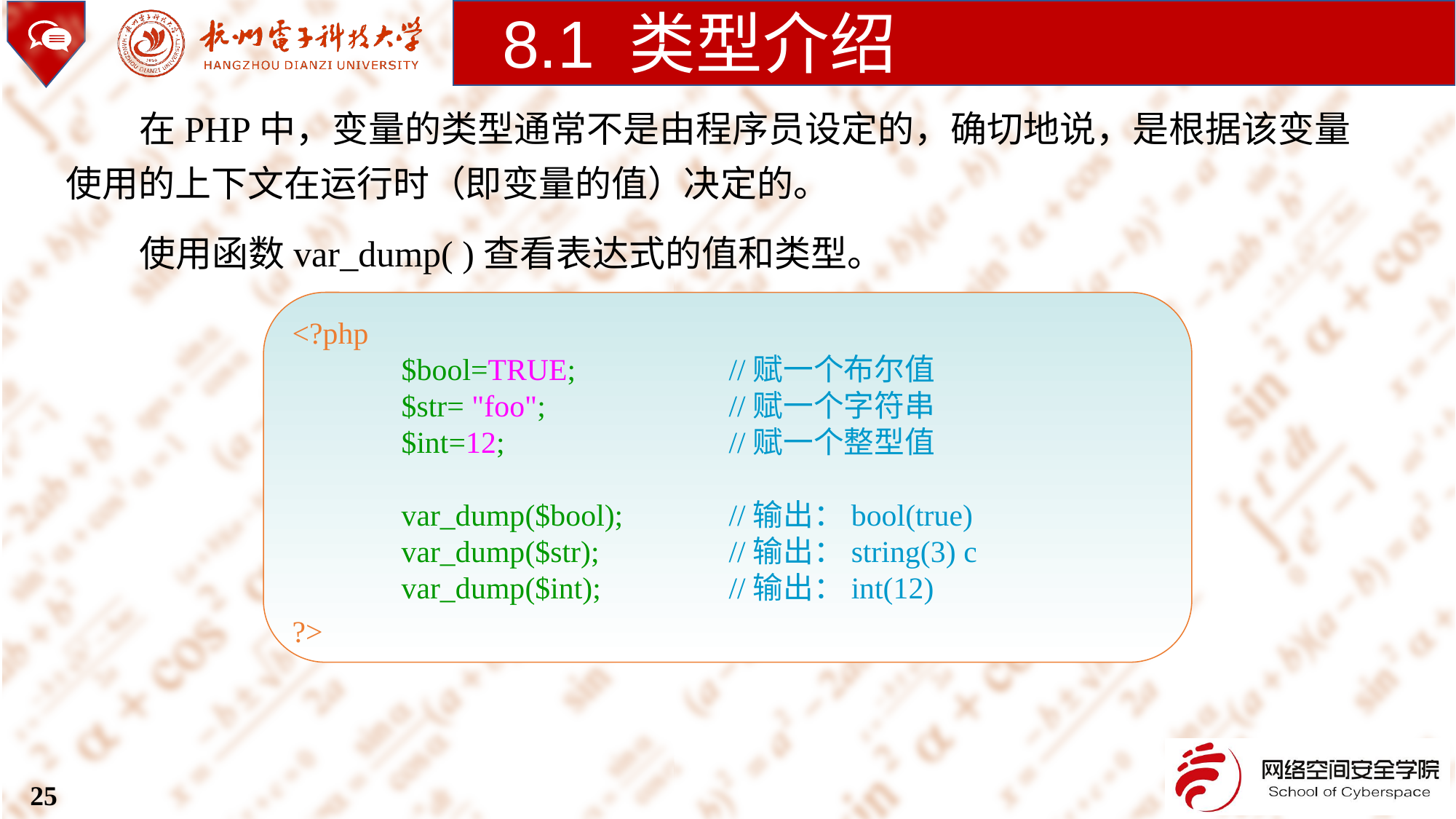

8.1 类型介绍
在PHP中，变量的类型通常不是由程序员设定的，确切地说，是根据该变量使用的上下文在运行时（即变量的值）决定的。
使用函数var_dump( )查看表达式的值和类型。
<?php
	$bool=TRUE;		//赋一个布尔值
	$str= "foo";		//赋一个字符串
	$int=12;			//赋一个整型值

	var_dump($bool);	//输出：bool(true)
	var_dump($str);		//输出：string(3) c
	var_dump($int);		//输出：int(12)
?>
25